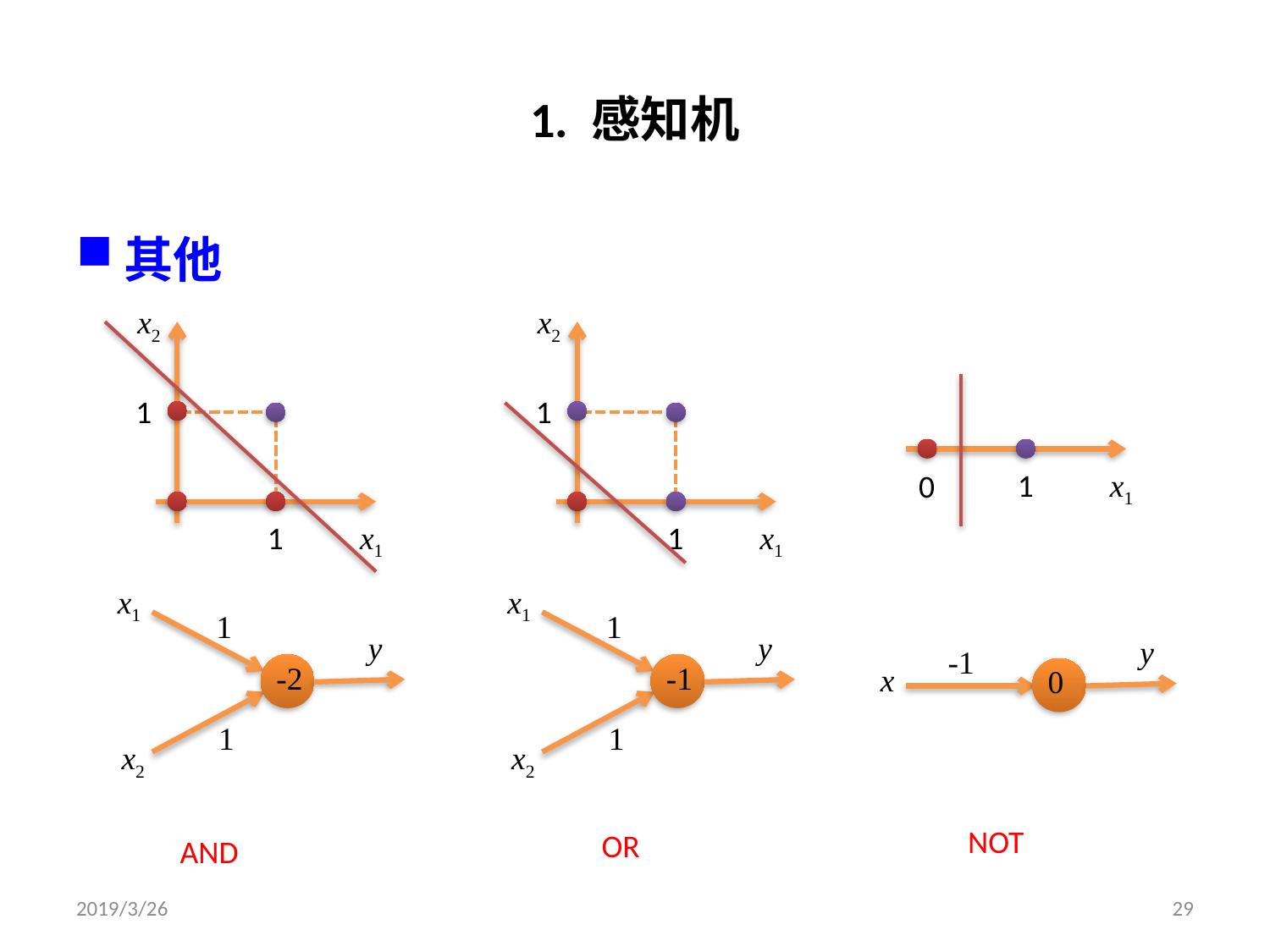

# 1. 感知机
其他

x2
x2
1
1

1
x1
0

1
x1
1
x1
x1
x1
1
1
y
y
y
-1
-2
-1
x

0

1
1
x2
x2
NOT
OR
AND
2019/3/26
29